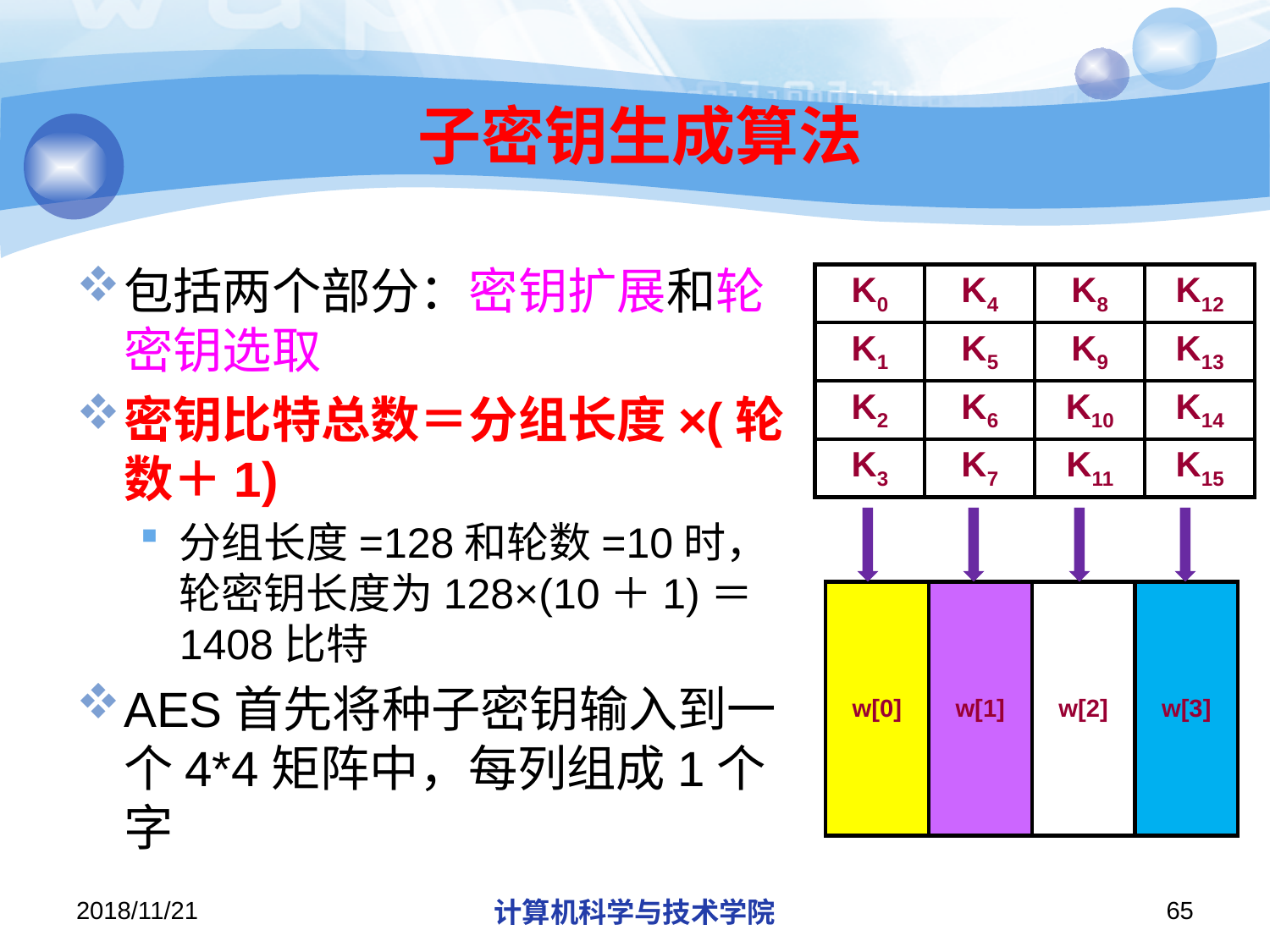

# 子密钥生成算法
包括两个部分：密钥扩展和轮密钥选取
密钥比特总数＝分组长度×(轮数＋1)
分组长度=128和轮数=10时，轮密钥长度为128×(10＋1)＝1408比特
AES首先将种子密钥输入到一个4*4矩阵中，每列组成1个字
| K0 | K4 | K8 | K12 |
| --- | --- | --- | --- |
| K1 | K5 | K9 | K13 |
| K2 | K6 | K10 | K14 |
| K3 | K7 | K11 | K15 |

| w[0] | w[1] | w[2] | w[3] |
| --- | --- | --- | --- |
2018/11/21
计算机科学与技术学院
65